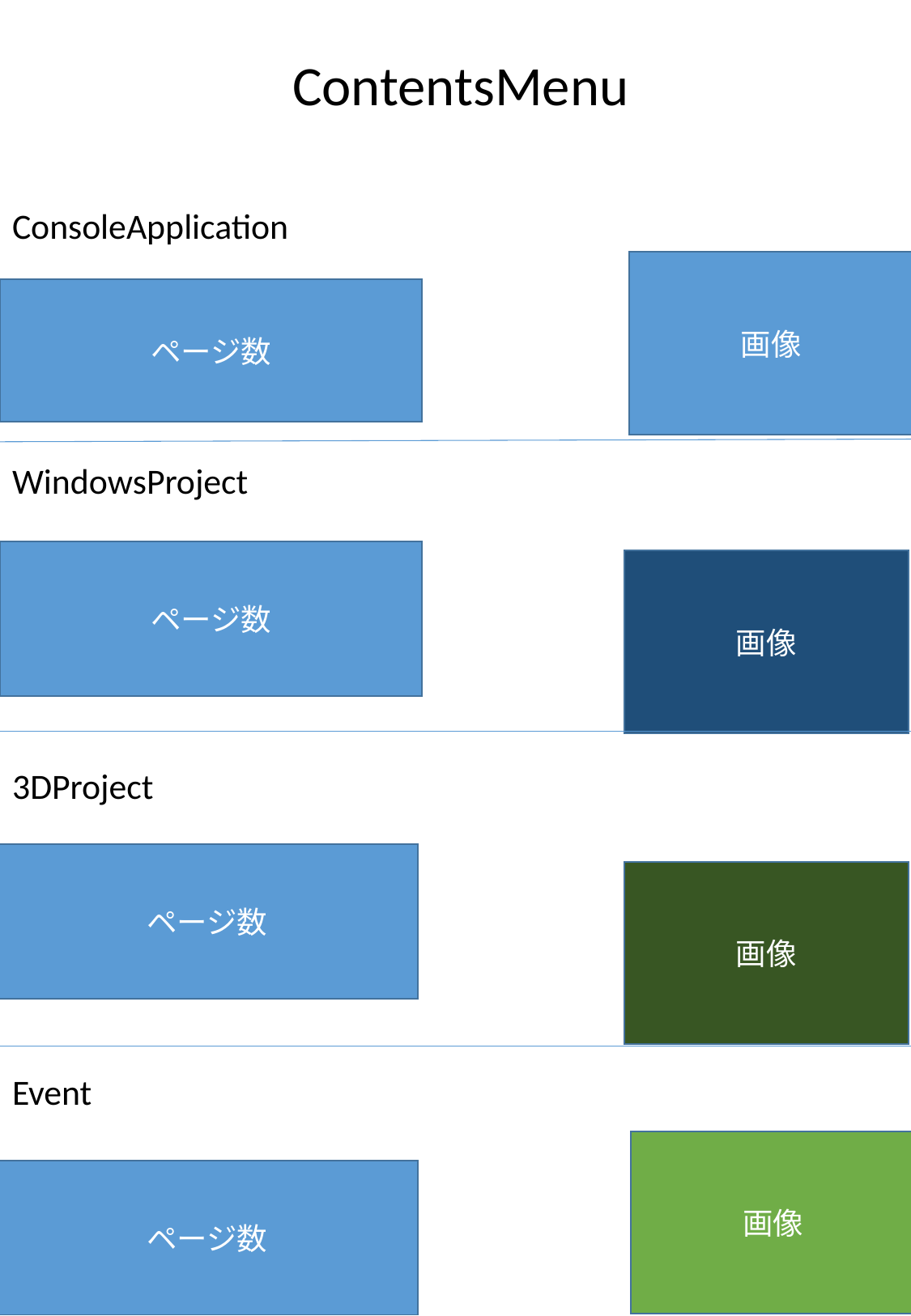

# ContentsMenu

ConsoleApplication

WindowsProject

3DProject

Event

画像
ページ数
ページ数
画像
ページ数
画像
画像
ページ数